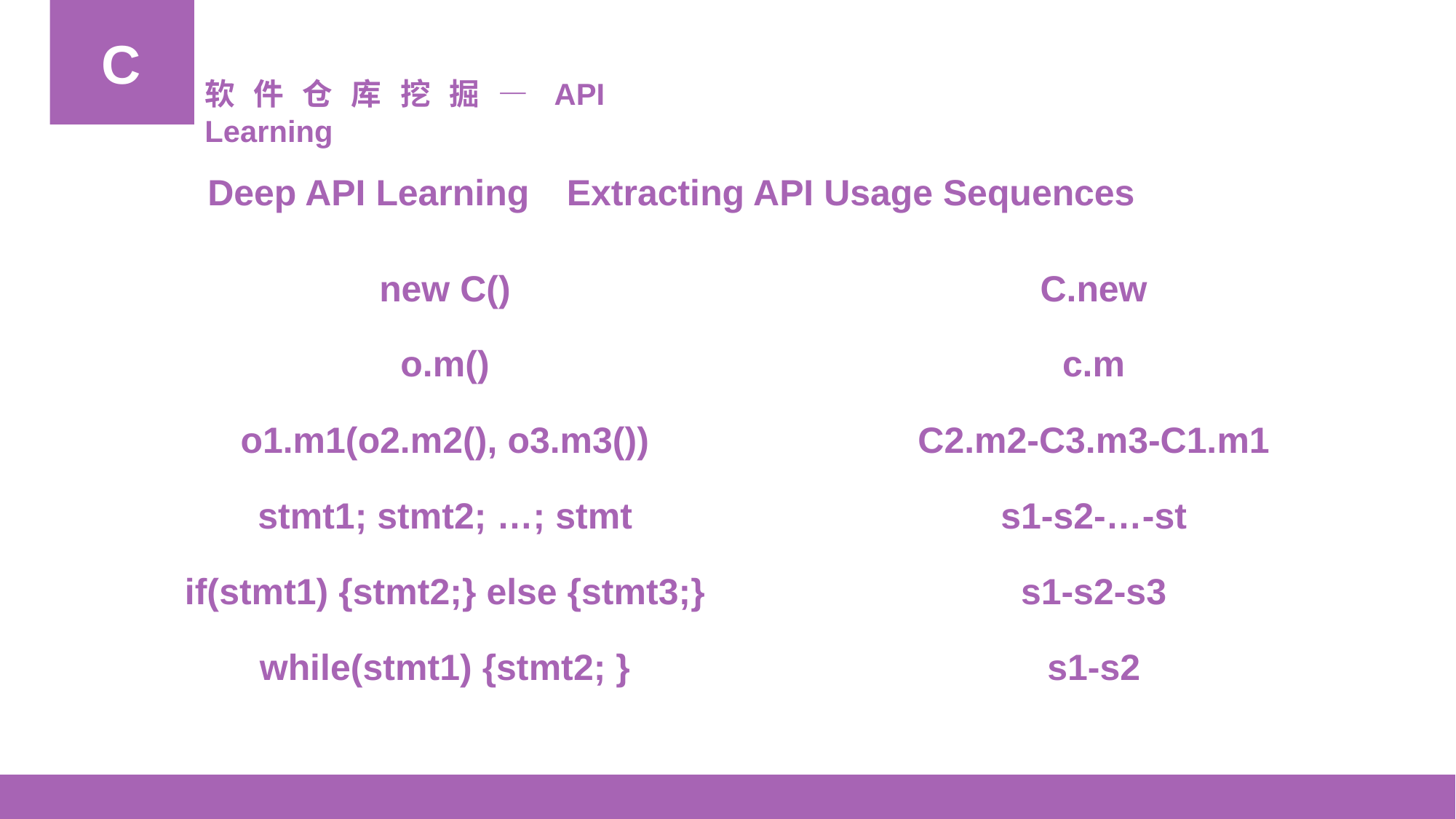

C
软件仓库挖掘—API Learning
Deep API Learning
Extracting API Usage Sequences
new C()
C.new
o.m()
c.m
o1.m1(o2.m2(), o3.m3())
C2.m2-C3.m3-C1.m1
stmt1; stmt2; …; stmt
s1-s2-…-st
if(stmt1) {stmt2;} else {stmt3;}
s1-s2-s3
while(stmt1) {stmt2; }
s1-s2